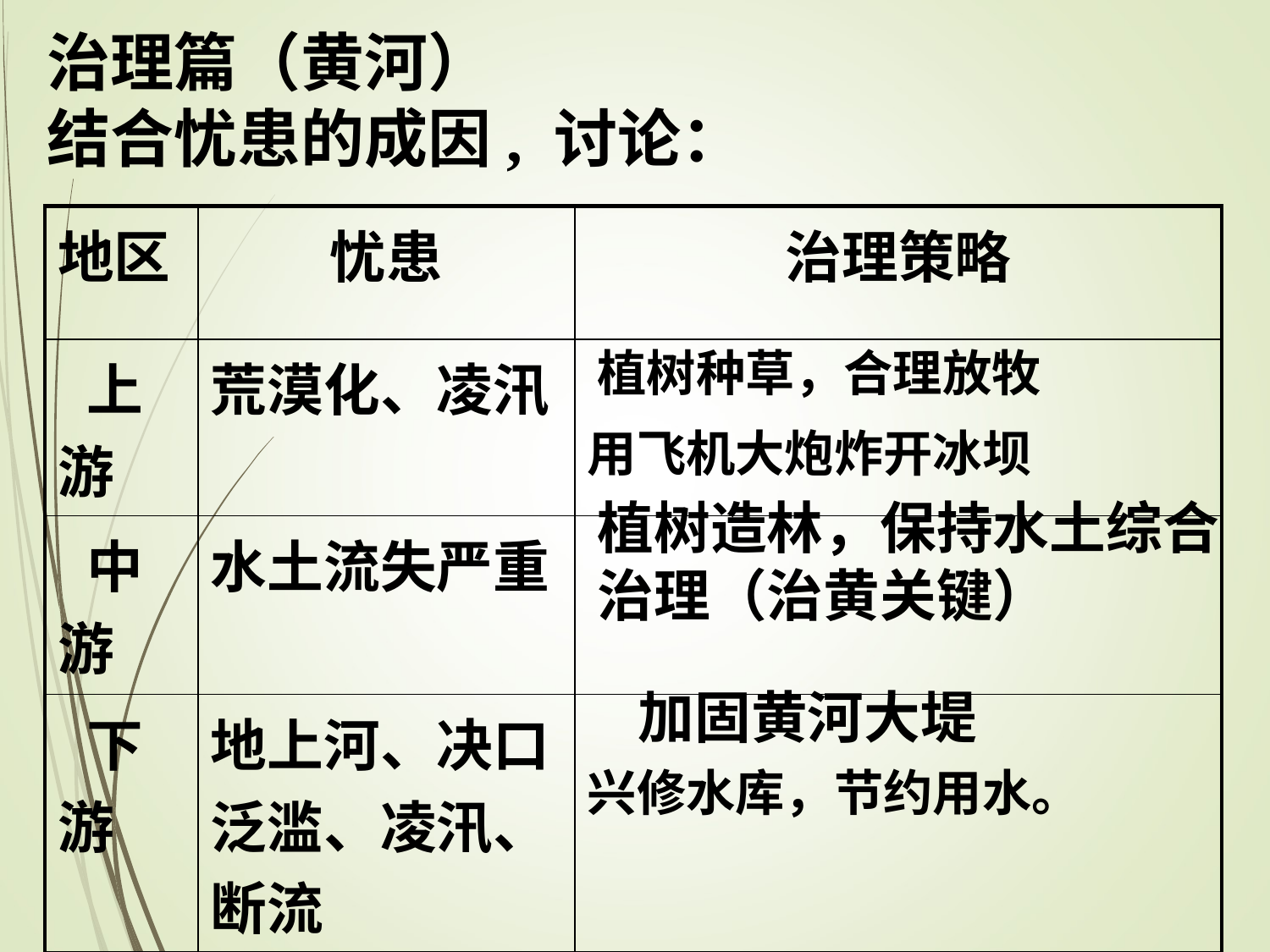

治理篇（黄河）
结合忧患的成因, 讨论：
| 地区 | 忧患 | 治理策略 |
| --- | --- | --- |
| 上游 | 荒漠化、凌汛 |  |
| 中游 | 水土流失严重 |  |
| 下游 | 地上河、决口泛滥、凌汛、断流 |  |
植树种草，合理放牧
用飞机大炮炸开冰坝
植树造林，保持水土综合治理（治黄关键）
加固黄河大堤
兴修水库，节约用水。